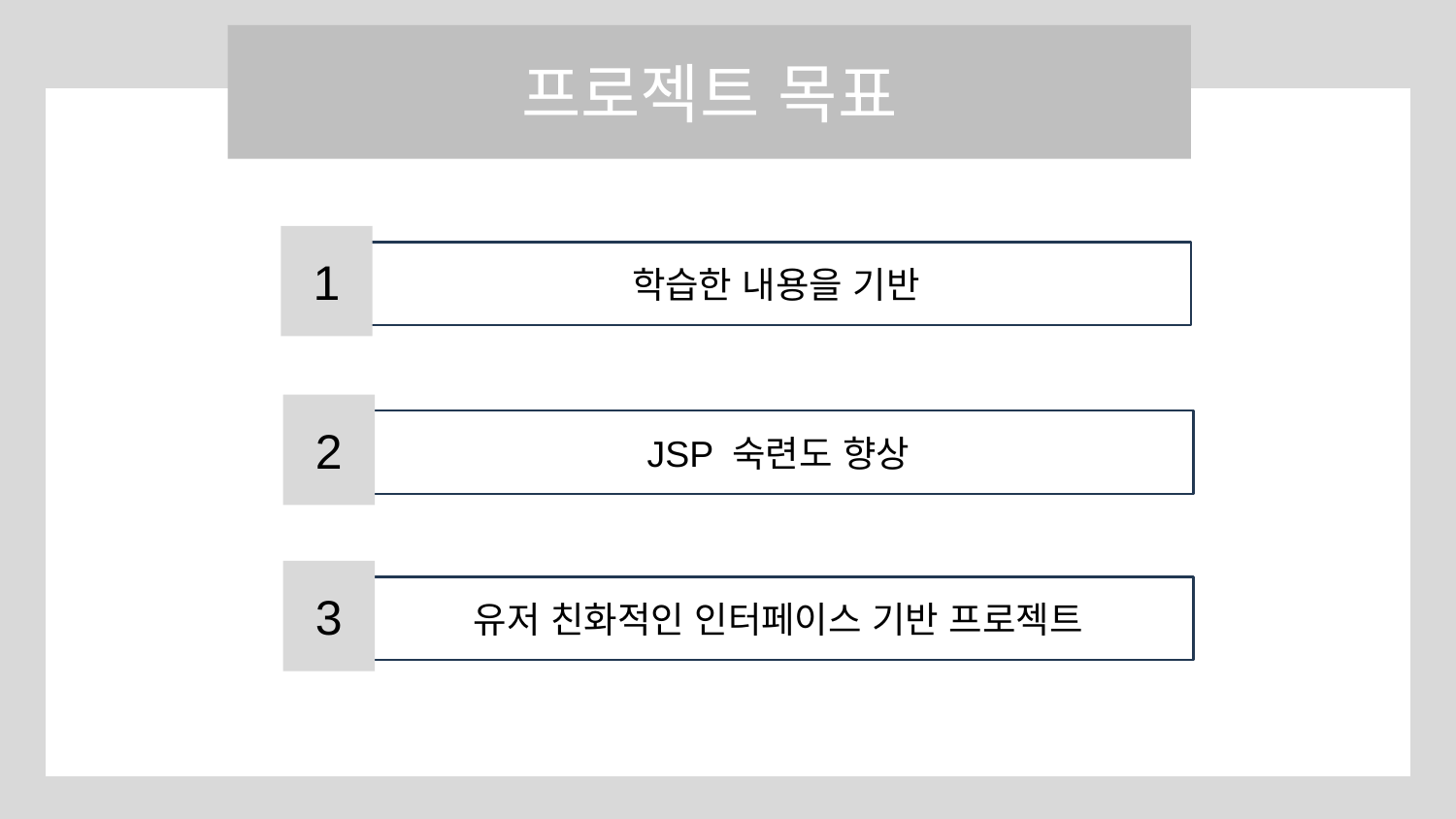

프로젝트 목표

1
학습한 내용을 기반
2
JSP 숙련도 향상

3
유저 친화적인 인터페이스 기반 프로젝트